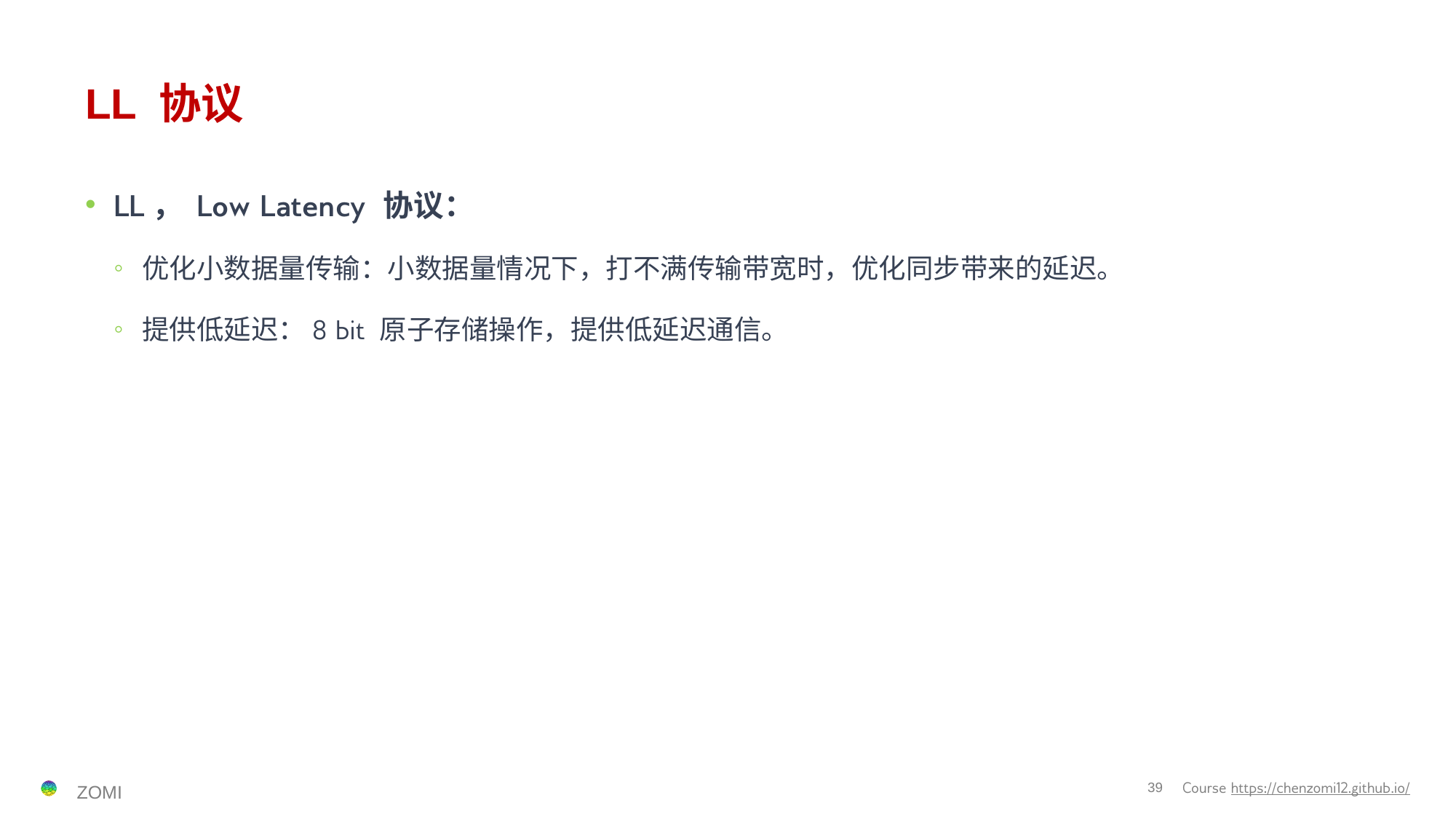

# LL 协议
LL， Low Latency 协议：
优化小数据量传输：小数据量情况下，打不满传输带宽时，优化同步带来的延迟。
提供低延迟：8 bit 原子存储操作，提供低延迟通信。